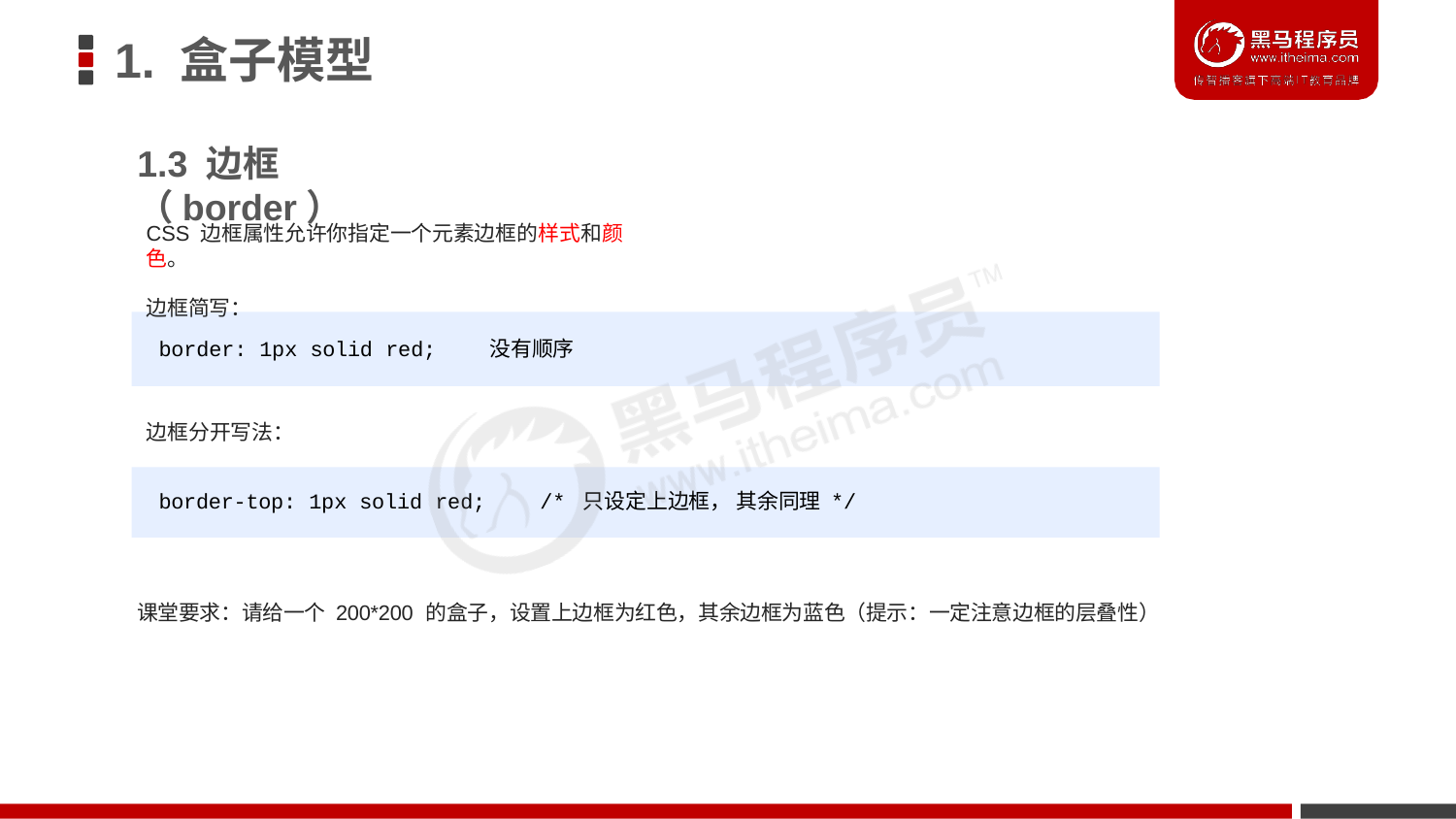

# 1. 盒子模型
1.3 边框（border）

CSS 边框属性允许你指定一个元素边框的样式和颜色。

边框简写：

border: 1px solid red;	没有顺序
边框分开写法：

border-top: 1px solid red;	/* 只设定上边框， 其余同理 */
课堂要求：请给一个 200*200 的盒子，设置上边框为红色，其余边框为蓝色（提示：一定注意边框的层叠性）